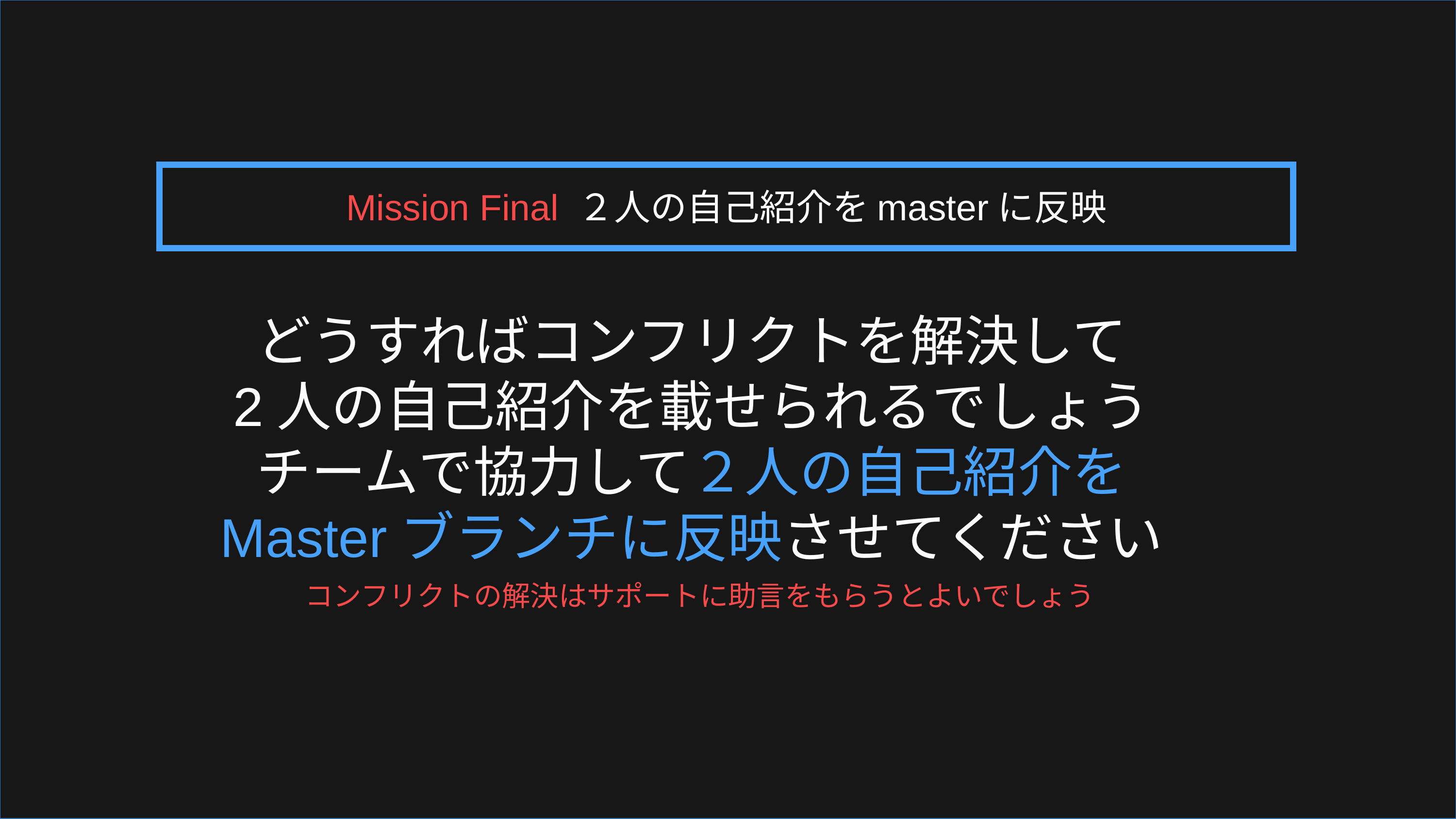

Mission Final ２人の自己紹介をmasterに反映
どうすればコンフリクトを解決して
2人の自己紹介を載せられるでしょう
チームで協力して２人の自己紹介を
Masterブランチに反映させてください
コンフリクトの解決はサポートに助言をもらうとよいでしょう